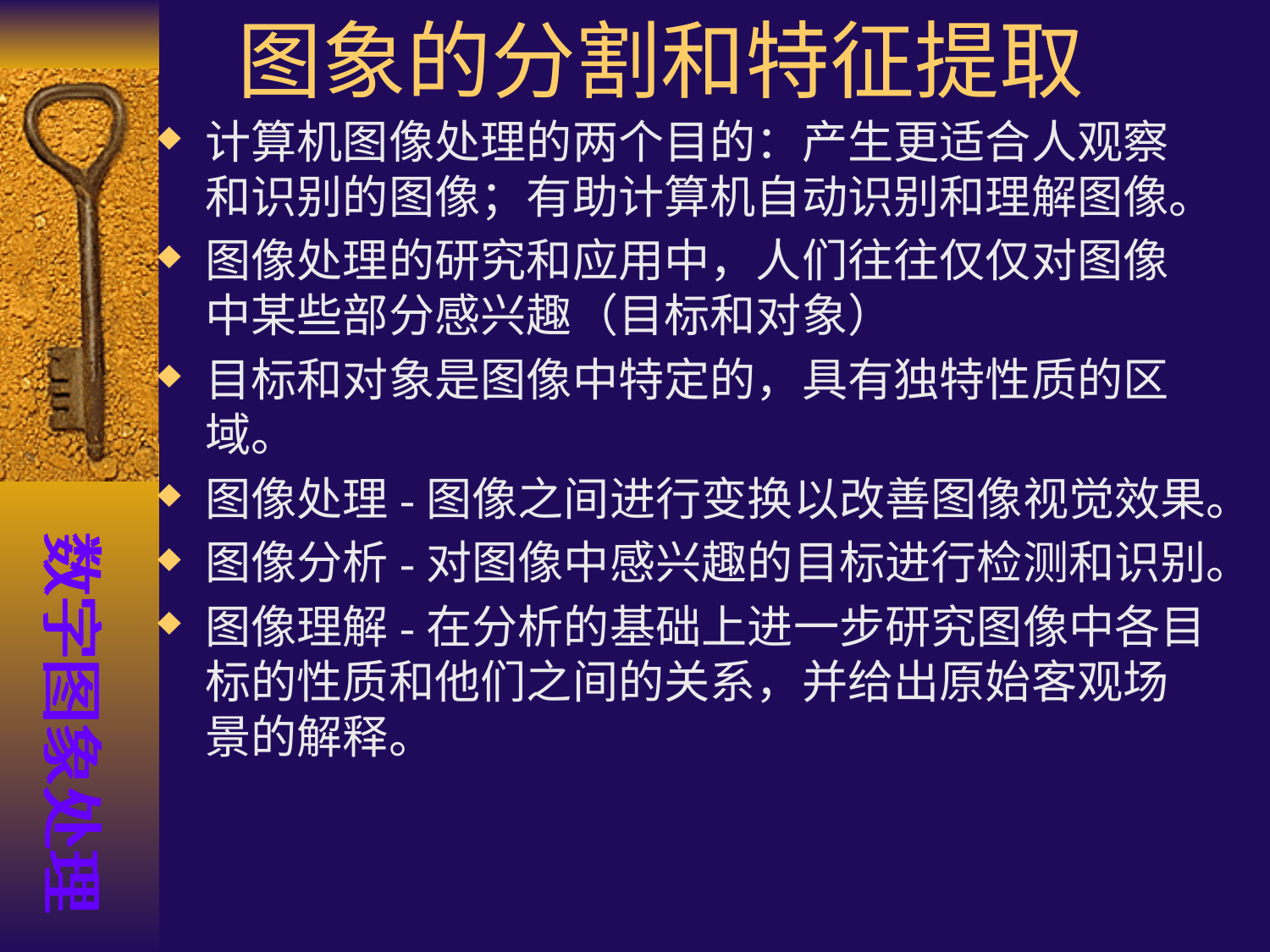

图象的分割和特征提取
计算机图像处理的两个目的：产生更适合人观察和识别的图像；有助计算机自动识别和理解图像。
图像处理的研究和应用中，人们往往仅仅对图像中某些部分感兴趣（目标和对象）
目标和对象是图像中特定的，具有独特性质的区域。
图像处理-图像之间进行变换以改善图像视觉效果。
图像分析-对图像中感兴趣的目标进行检测和识别。
图像理解-在分析的基础上进一步研究图像中各目标的性质和他们之间的关系，并给出原始客观场景的解释。
数字图象处理
数字图象处理